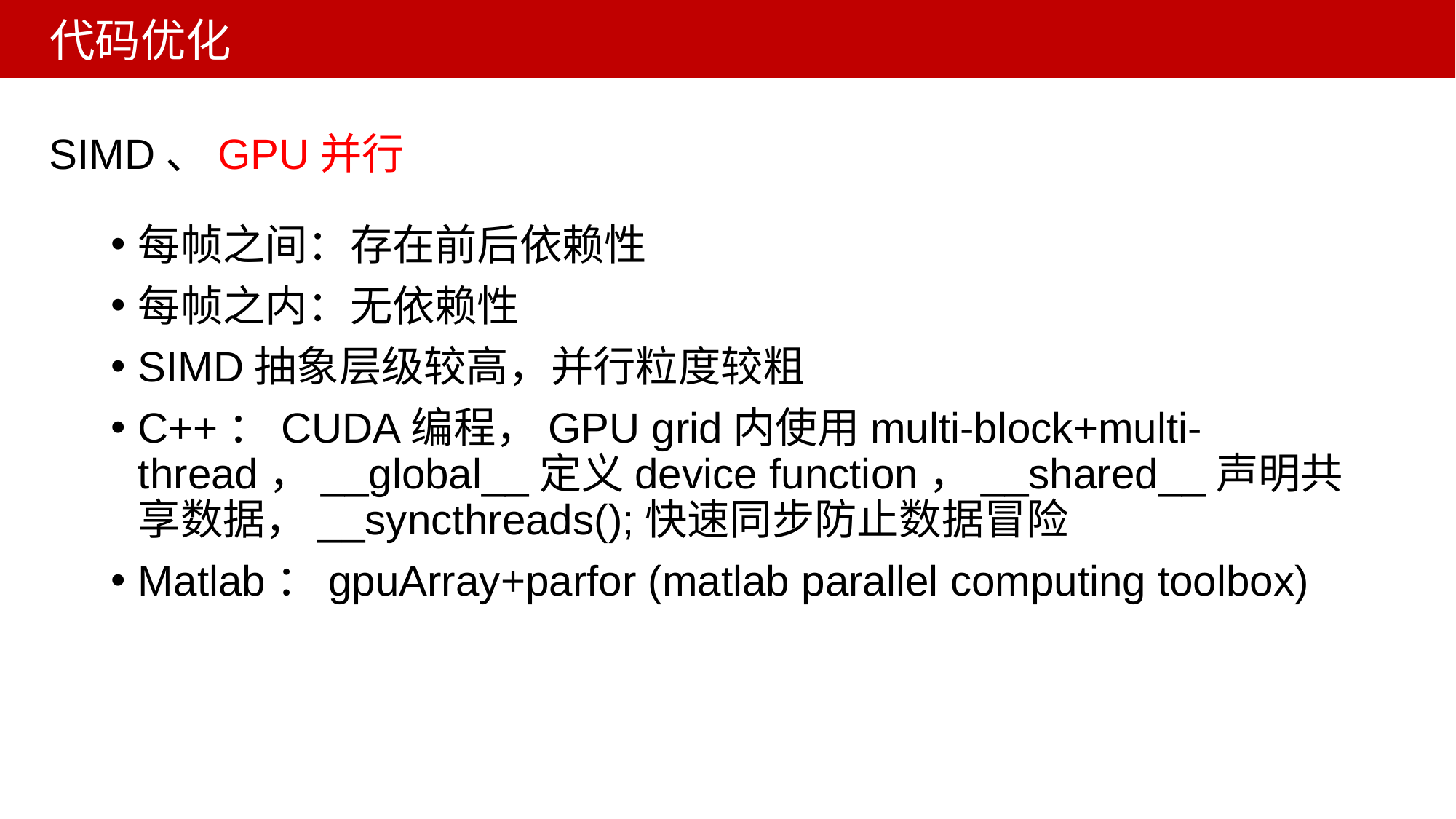

# 代码优化
SIMD、GPU并行
每帧之间：存在前后依赖性
每帧之内：无依赖性
SIMD抽象层级较高，并行粒度较粗
C++：CUDA编程，GPU grid内使用multi-block+multi-thread，__global__定义device function，__shared__声明共享数据，__syncthreads();快速同步防止数据冒险
Matlab：gpuArray+parfor (matlab parallel computing toolbox)